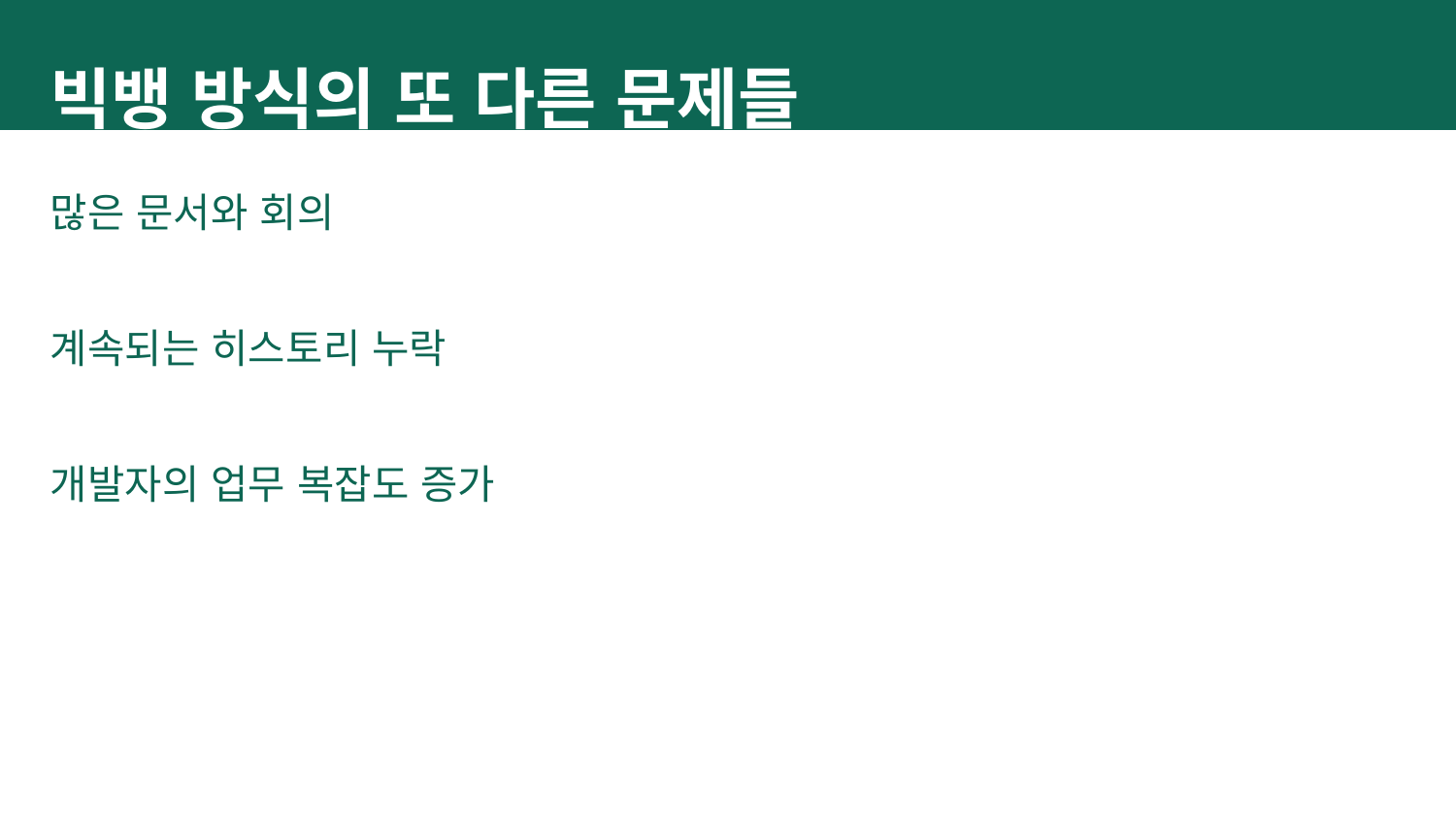

빅뱅 방식의 또 다른 문제들
많은 문서와 회의

계속되는 히스토리 누락

개발자의 업무 복잡도 증가